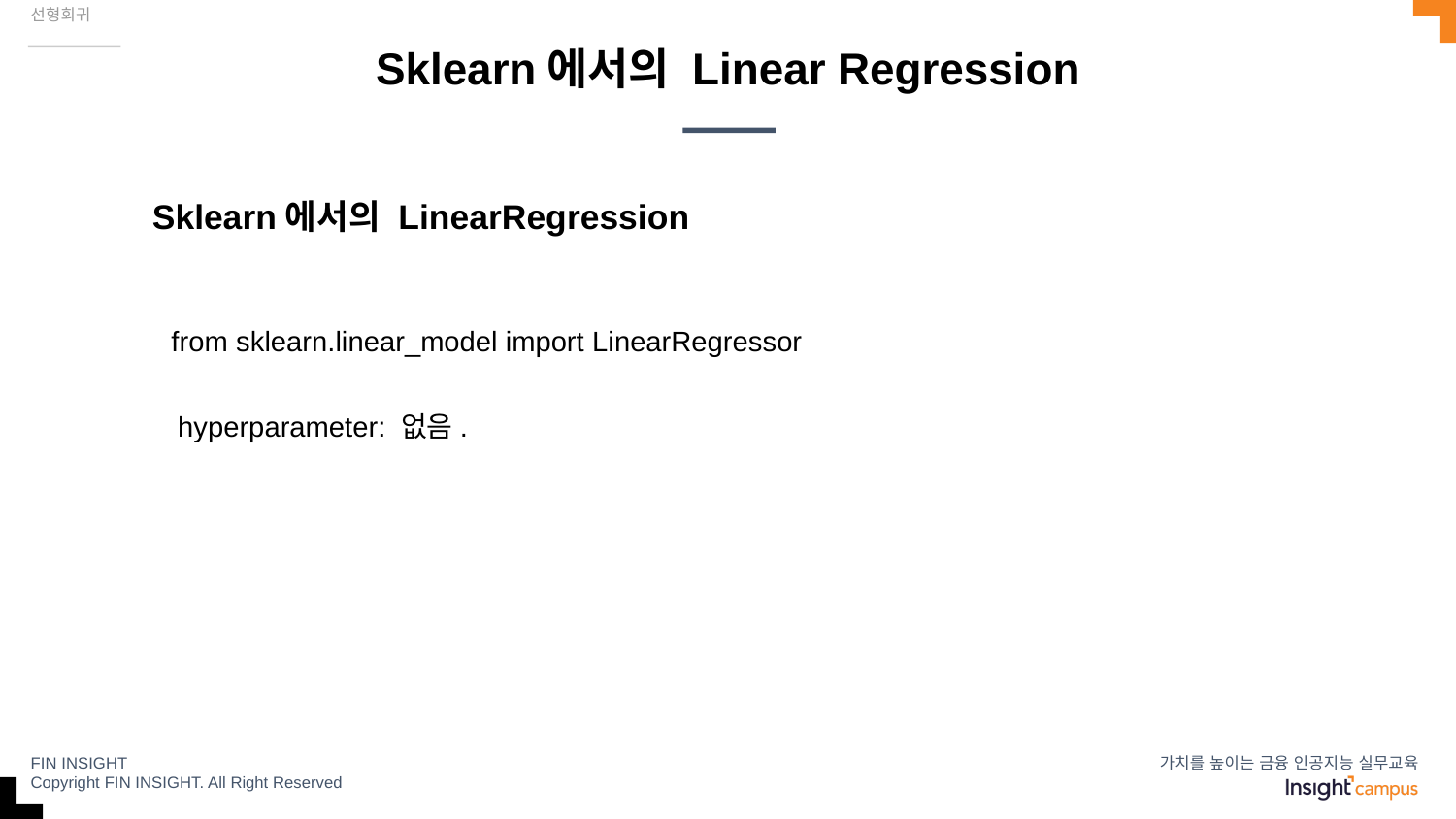

선형회귀
# Sklearn에서의 Linear Regression
Sklearn에서의 LinearRegression
from sklearn.linear_model import LinearRegressor
hyperparameter: 없음.